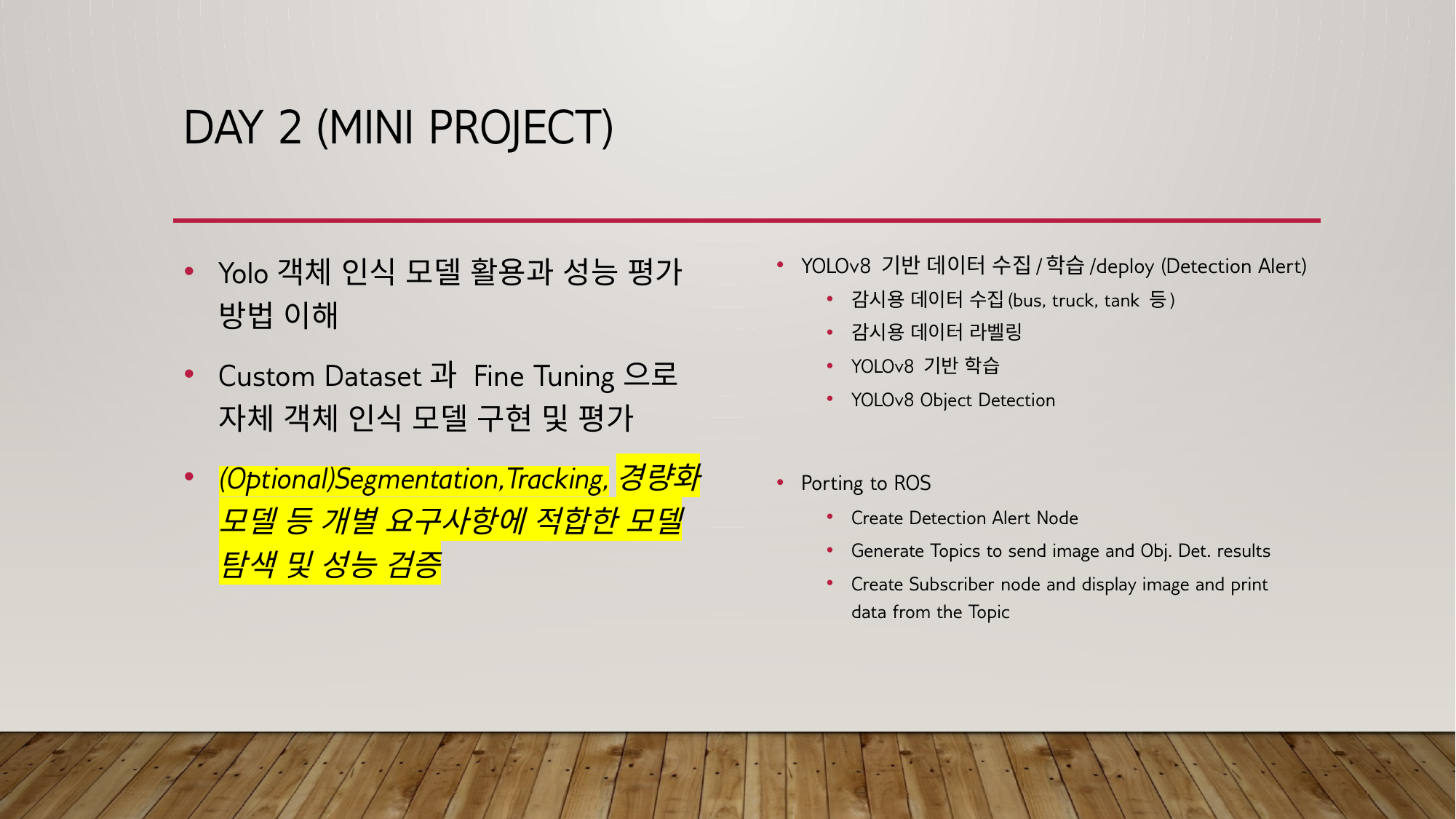

# Day 2 (Mini project)
Yolo객체 인식 모델 활용과 성능 평가 방법 이해
Custom Dataset과 Fine Tuning으로 자체 객체 인식 모델 구현 및 평가
(Optional)Segmentation,Tracking,경량화 모델 등 개별 요구사항에 적합한 모델 탐색 및 성능 검증

YOLOv8 기반 데이터 수집/학습/deploy (Detection Alert)
감시용 데이터 수집(bus, truck, tank 등)
감시용 데이터 라벨링
YOLOv8 기반 학습
YOLOv8 Object Detection

Porting to ROS
Create Detection Alert Node
Generate Topics to send image and Obj. Det. results
Create Subscriber node and display image and print data from the Topic